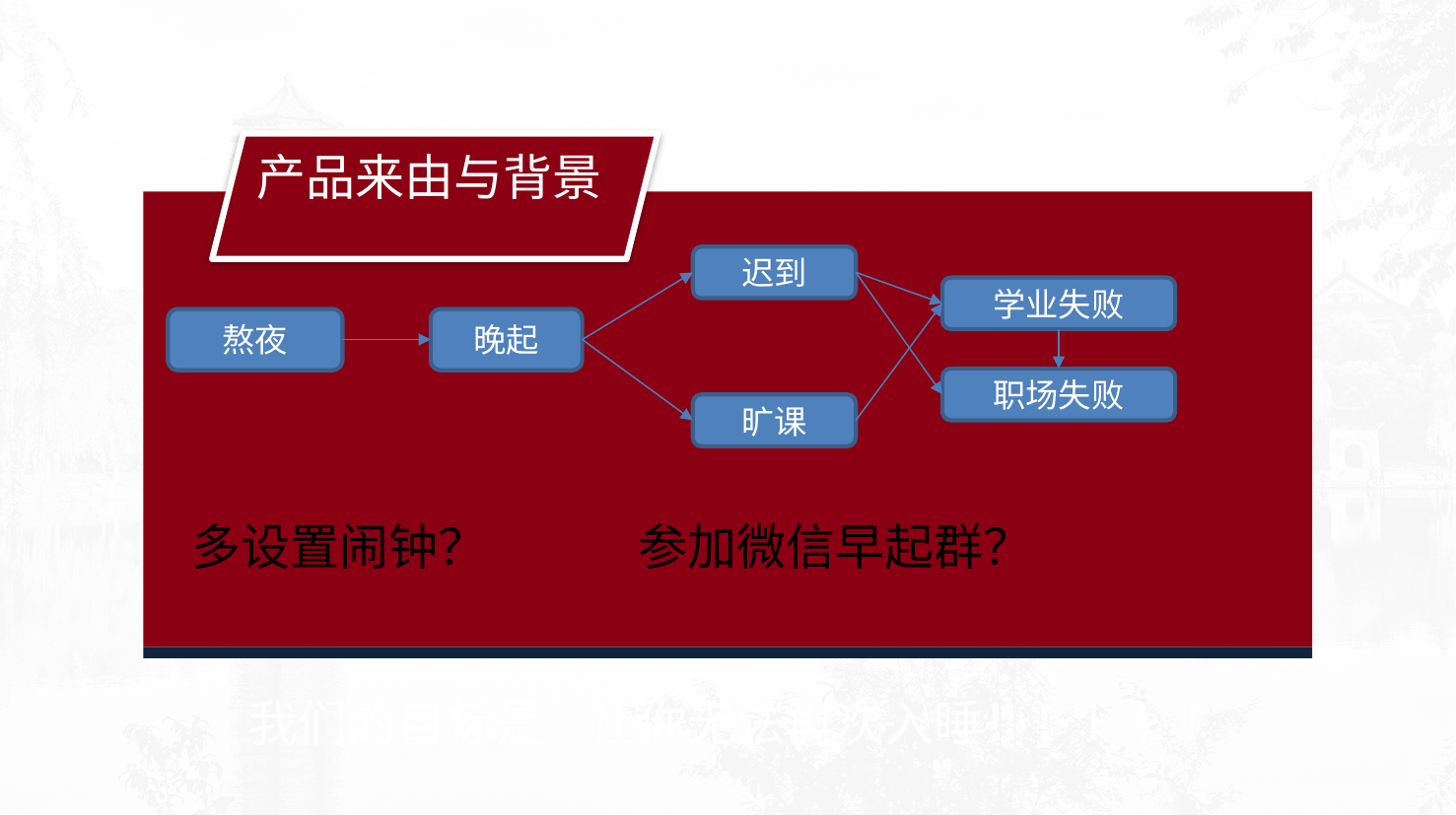

产品来由与背景

迟到
学业失败
熬夜
晚起
职场失败
旷课
多设置闹钟？
参加微信早起群？

我们的目标是    让你无法再次入睡！！！！！